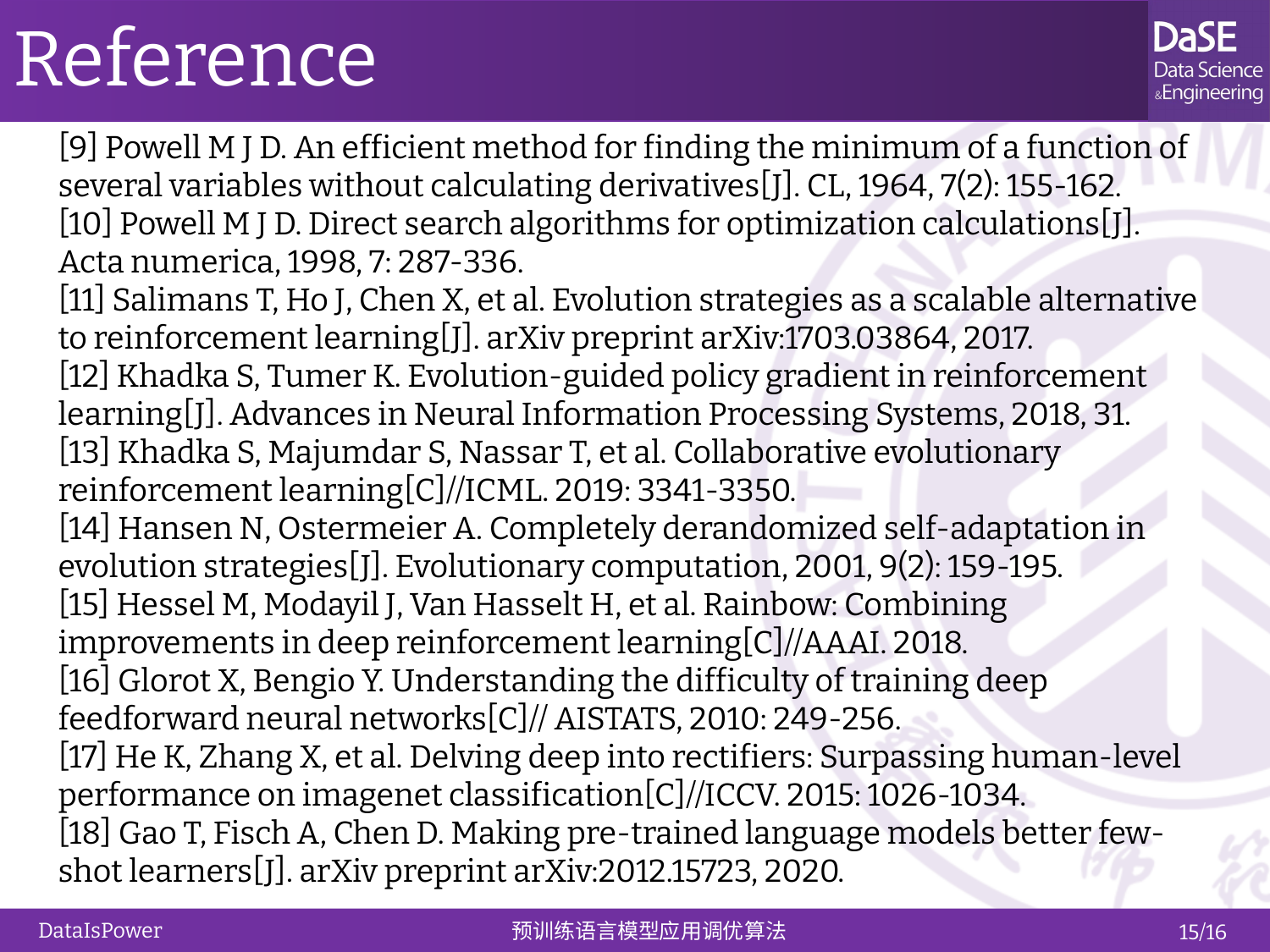

# Reference
[9] Powell M J D. An efficient method for finding the minimum of a function of several variables without calculating derivatives[J]. CL, 1964, 7(2): 155-162.
[10] Powell M J D. Direct search algorithms for optimization calculations[J]. Acta numerica, 1998, 7: 287-336.
[11] Salimans T, Ho J, Chen X, et al. Evolution strategies as a scalable alternative to reinforcement learning[J]. arXiv preprint arXiv:1703.03864, 2017.
[12] Khadka S, Tumer K. Evolution-guided policy gradient in reinforcement learning[J]. Advances in Neural Information Processing Systems, 2018, 31.
[13] Khadka S, Majumdar S, Nassar T, et al. Collaborative evolutionary reinforcement learning[C]//ICML. 2019: 3341-3350.
[14] Hansen N, Ostermeier A. Completely derandomized self-adaptation in evolution strategies[J]. Evolutionary computation, 2001, 9(2): 159-195.
[15] Hessel M, Modayil J, Van Hasselt H, et al. Rainbow: Combining improvements in deep reinforcement learning[C]//AAAI. 2018.
[16] Glorot X, Bengio Y. Understanding the difficulty of training deep feedforward neural networks[C]// AISTATS, 2010: 249-256.
[17] He K, Zhang X, et al. Delving deep into rectifiers: Surpassing human-level performance on imagenet classification[C]//ICCV. 2015: 1026-1034.
[18] Gao T, Fisch A, Chen D. Making pre-trained language models better few-shot learners[J]. arXiv preprint arXiv:2012.15723, 2020.
DataIsPower
预训练语言模型应用调优算法